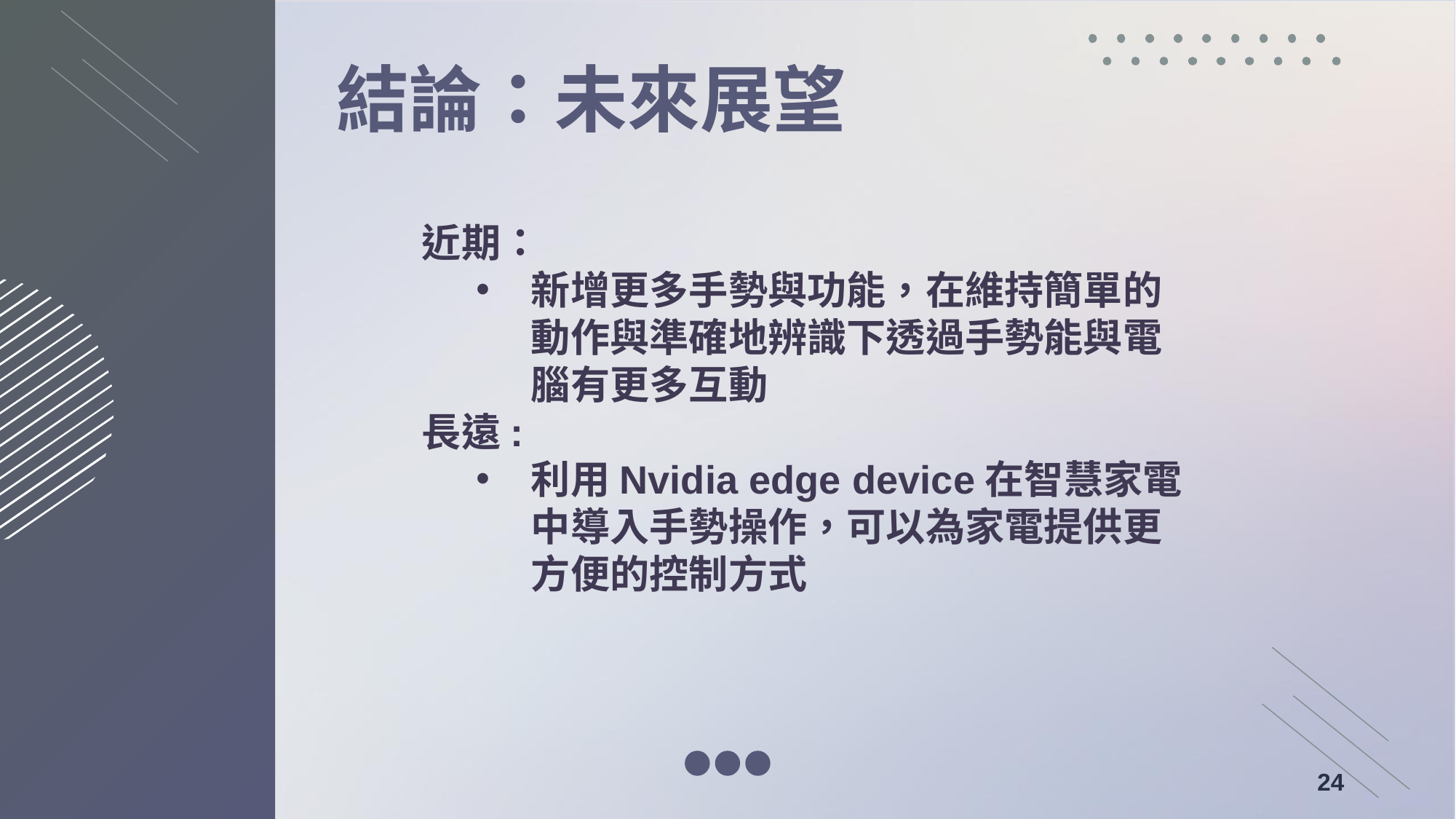

# 結論：未來展望
近期：
新增更多手勢與功能，在維持簡單的動作與準確地辨識下透過手勢能與電腦有更多互動
長遠:
利用Nvidia edge device在智慧家電中導入手勢操作，可以為家電提供更方便的控制方式
24